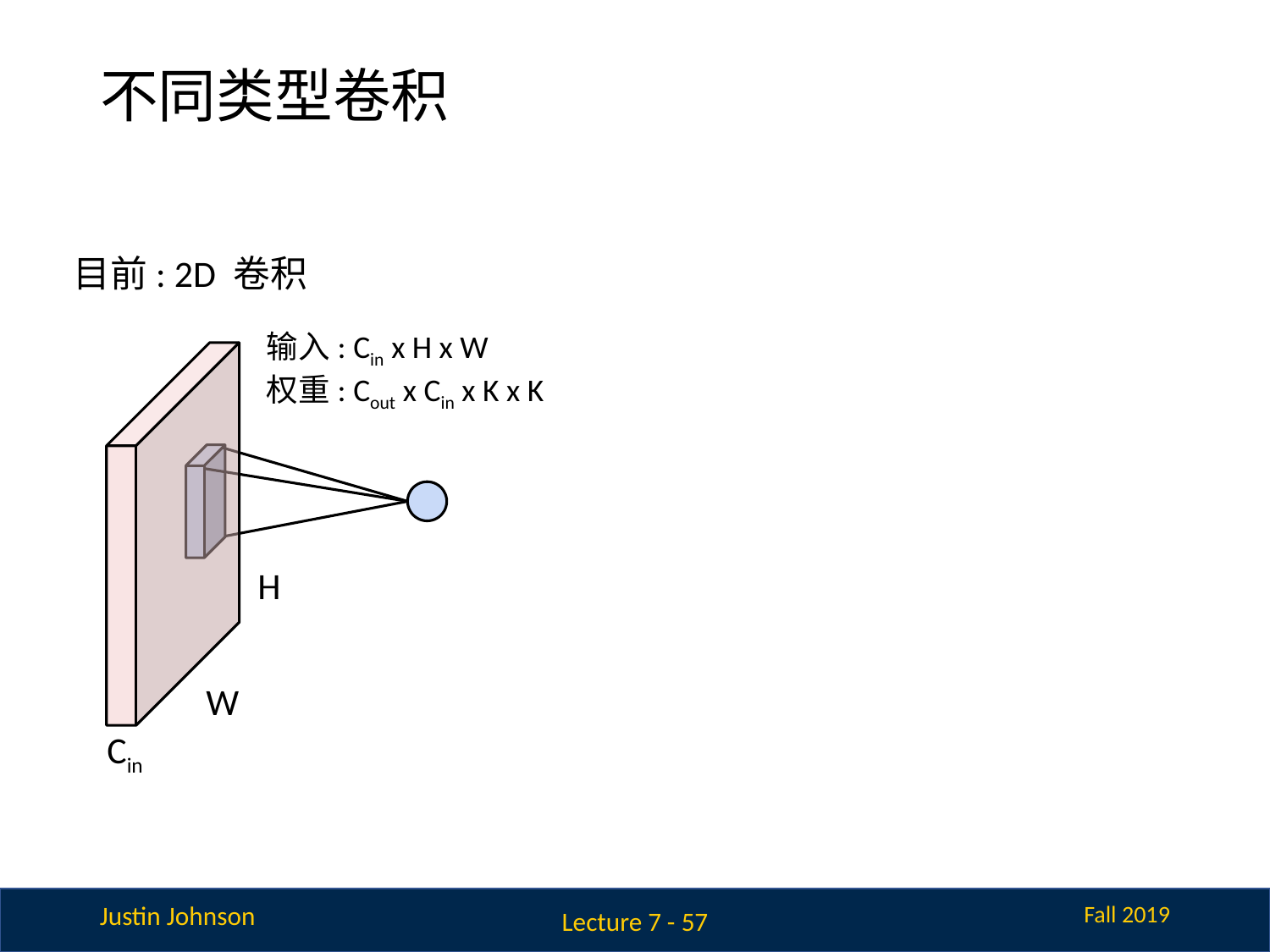

# 不同类型卷积
目前: 2D 卷积
输入: Cin x H x W
权重: Cout x Cin x K x K

H
W
Cin
Lecture 7 - 57